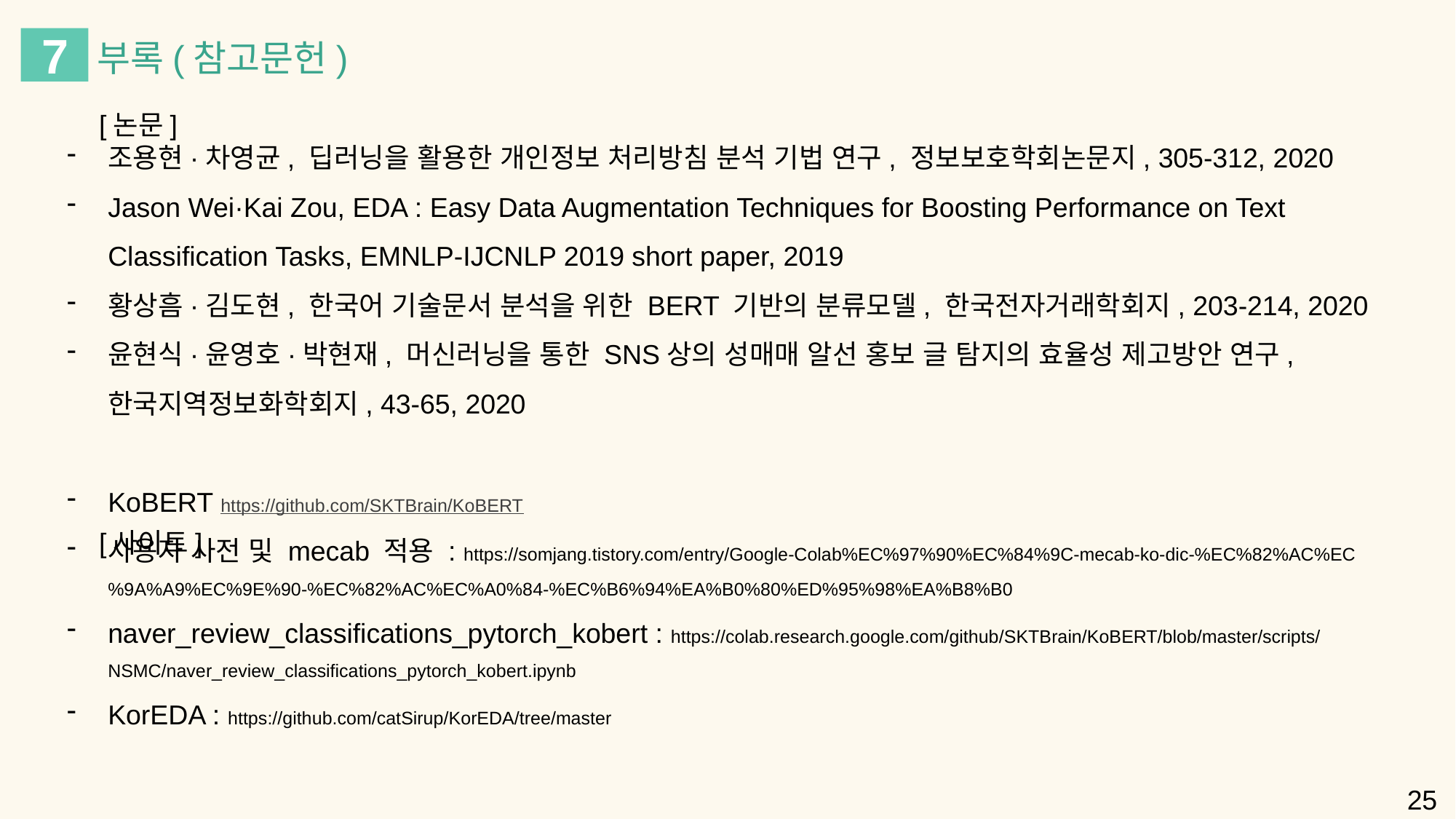

7

부록(참고문헌)
[논문]

조용현·차영균, 딥러닝을 활용한 개인정보 처리방침 분석 기법 연구, 정보보호학회논문지, 305-312, 2020
Jason Wei·Kai Zou, EDA : Easy Data Augmentation Techniques for Boosting Performance on Text Classification Tasks, EMNLP-IJCNLP 2019 short paper, 2019
황상흠·김도현, 한국어 기술문서 분석을 위한 BERT 기반의 분류모델, 한국전자거래학회지, 203-214, 2020
윤현식·윤영호·박현재, 머신러닝을 통한 SNS상의 성매매 알선 홍보 글 탐지의 효율성 제고방안 연구, 한국지역정보화학회지, 43-65, 2020

KoBERT https://github.com/SKTBrain/KoBERT
사용자 사전 및 mecab 적용 : https://somjang.tistory.com/entry/Google-Colab%EC%97%90%EC%84%9C-mecab-ko-dic-%EC%82%AC%EC%9A%A9%EC%9E%90-%EC%82%AC%EC%A0%84-%EC%B6%94%EA%B0%80%ED%95%98%EA%B8%B0
naver_review_classifications_pytorch_kobert : https://colab.research.google.com/github/SKTBrain/KoBERT/blob/master/scripts/NSMC/naver_review_classifications_pytorch_kobert.ipynb
KorEDA : https://github.com/catSirup/KorEDA/tree/master

[사이트]

25